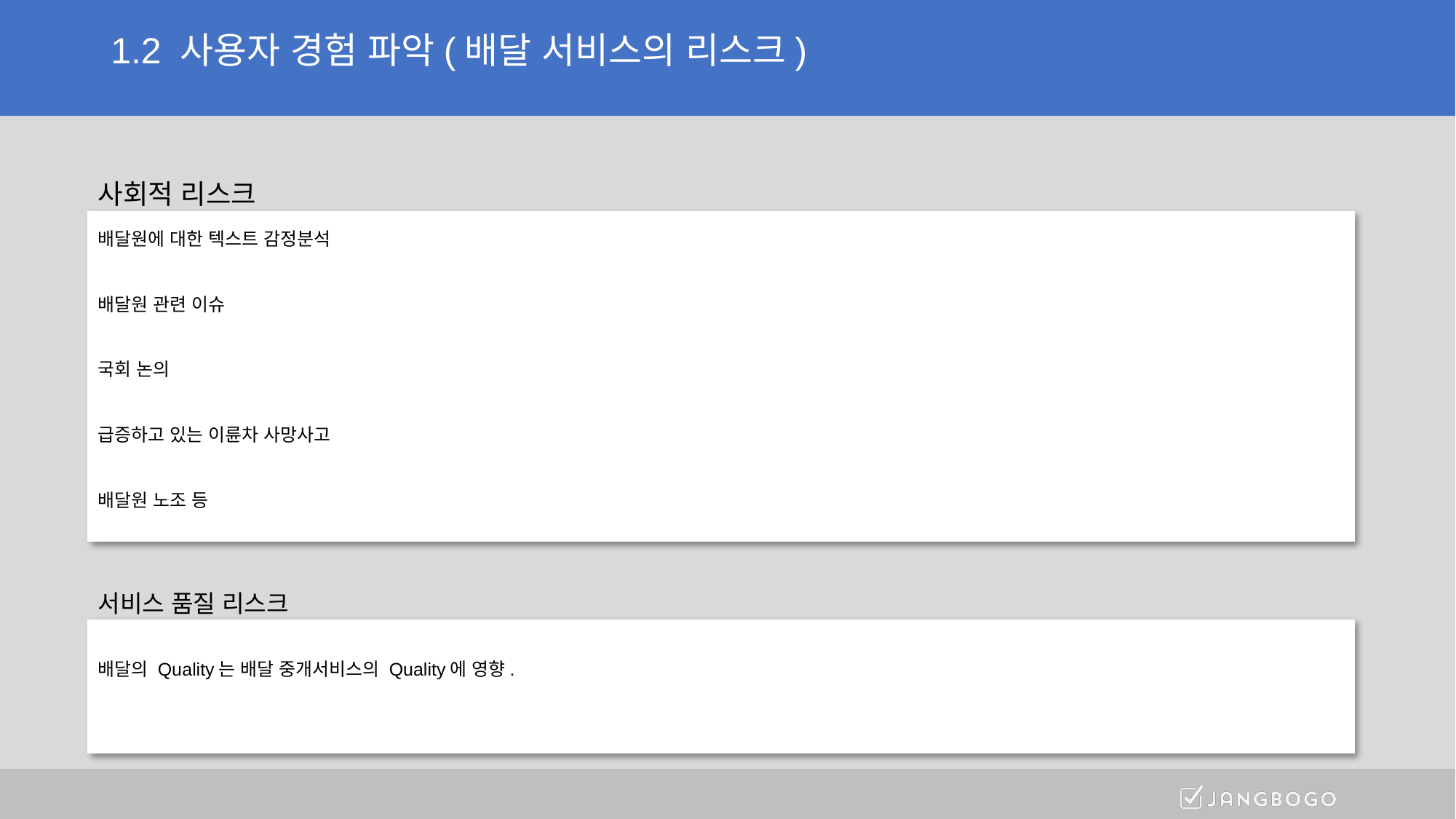

# 1.2 사용자 경험 파악(배달 서비스의 리스크)
사회적 리스크
배달원에 대한 텍스트 감정분석

배달원 관련 이슈

국회 논의

급증하고 있는 이륜차 사망사고

배달원 노조 등

서비스 품질 리스크

배달의 Quality는 배달 중개서비스의 Quality에 영향.